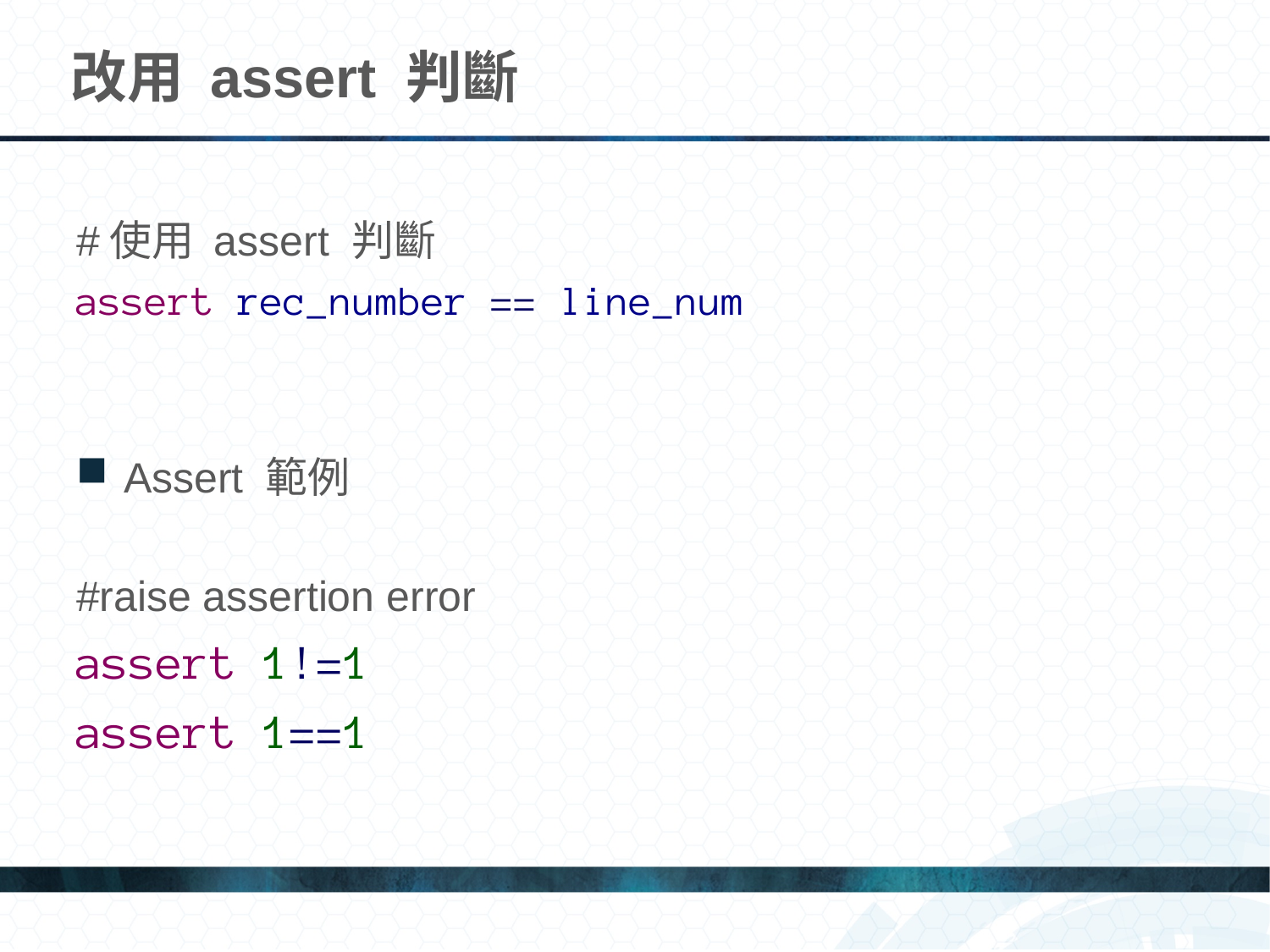

# 改用 assert 判斷
#使用 assert 判斷
assert rec_number == line_num

Assert 範例

#raise assertion error
assert 1!=1
assert 1==1